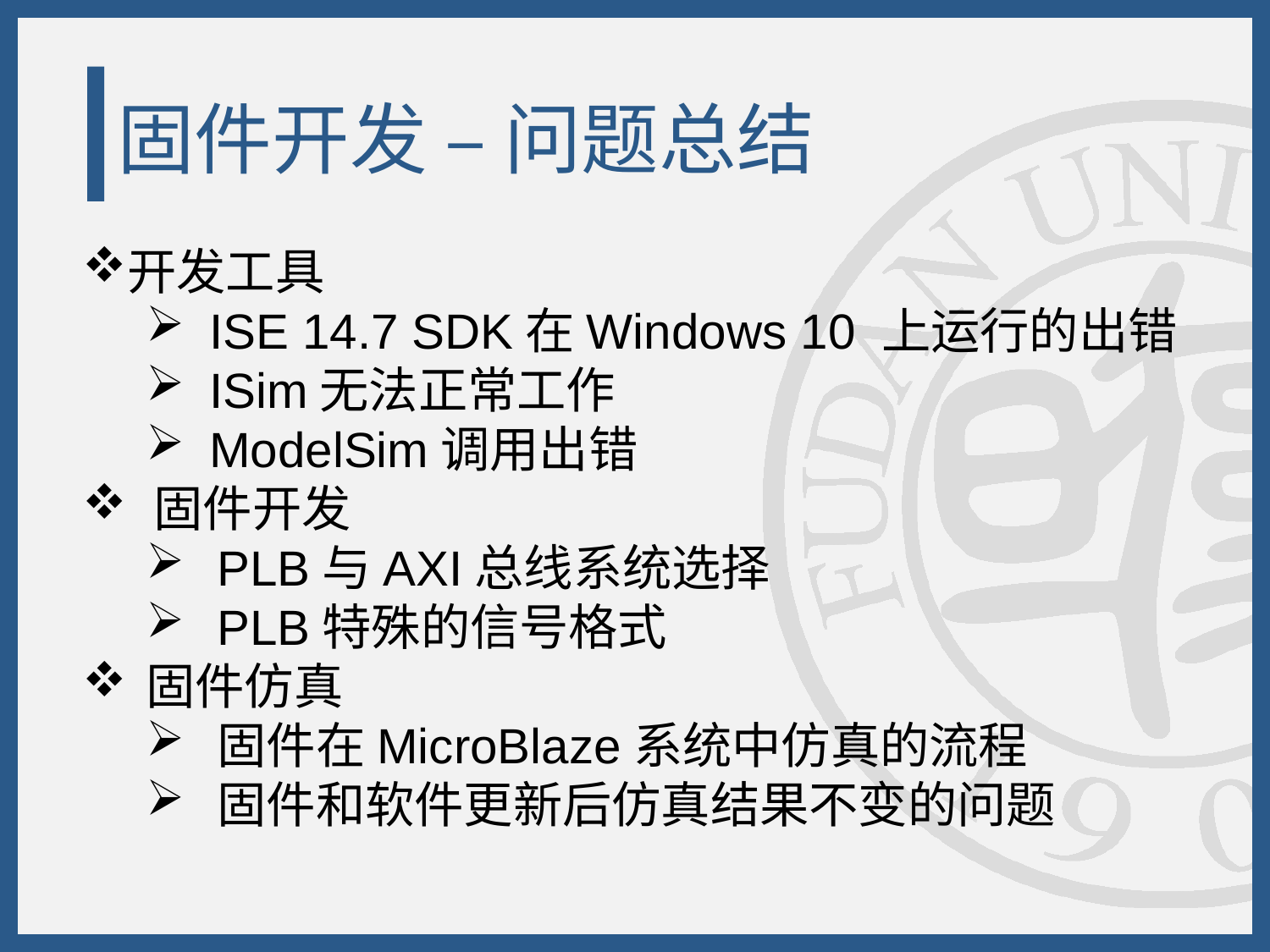

# 固件开发 – 问题总结
开发工具
ISE 14.7 SDK在Windows 10 上运行的出错
ISim无法正常工作
ModelSim调用出错
固件开发
PLB与AXI总线系统选择
PLB特殊的信号格式
固件仿真
固件在MicroBlaze系统中仿真的流程
固件和软件更新后仿真结果不变的问题